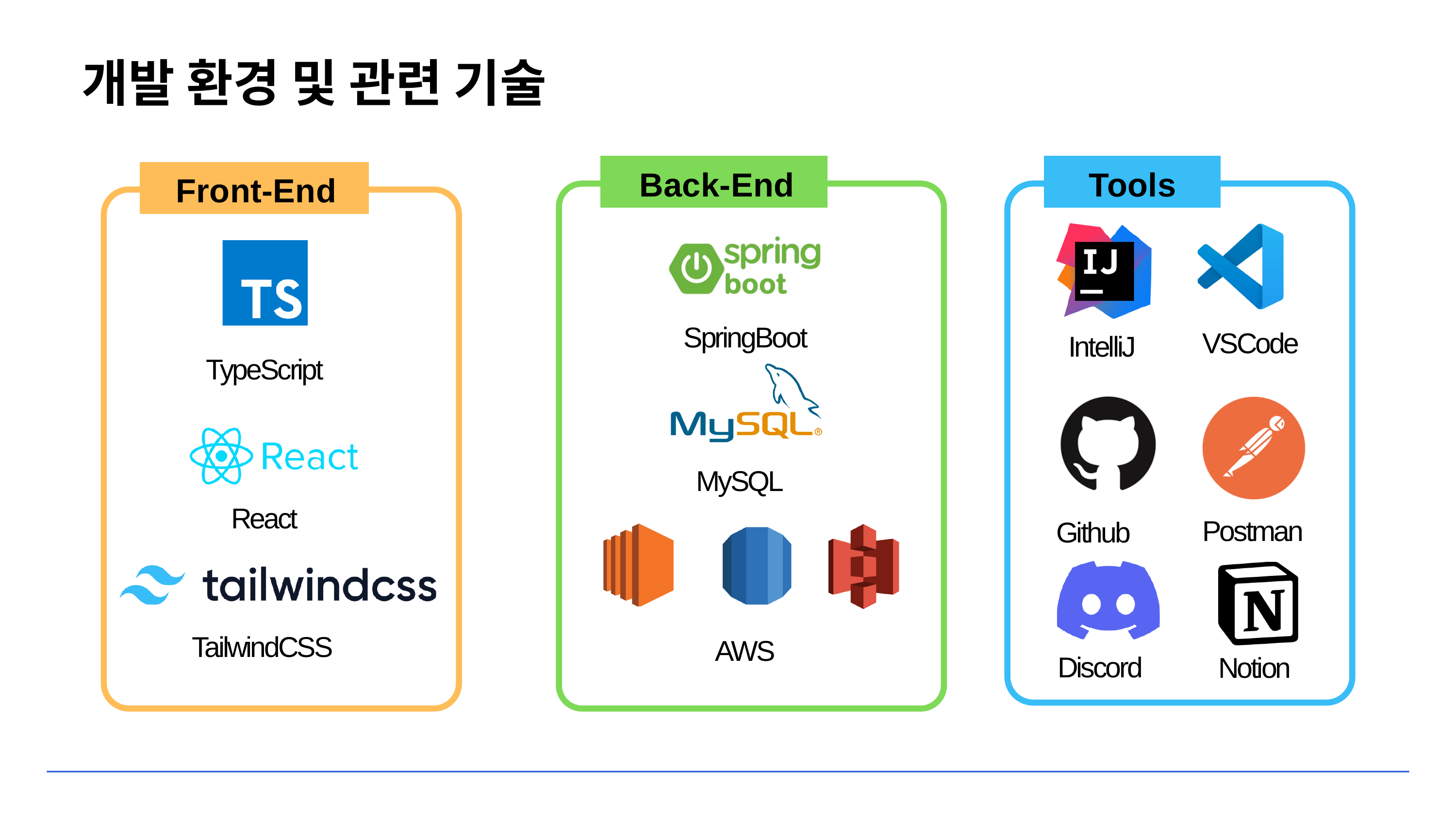

개발 환경 및 관련 기술

Back-End
Tools

Front-End

SpringBoot
VSCode
IntelliJ
TypeScript

MySQL
React
Postman
Github

TailwindCSS
AWS
Discord
Notion